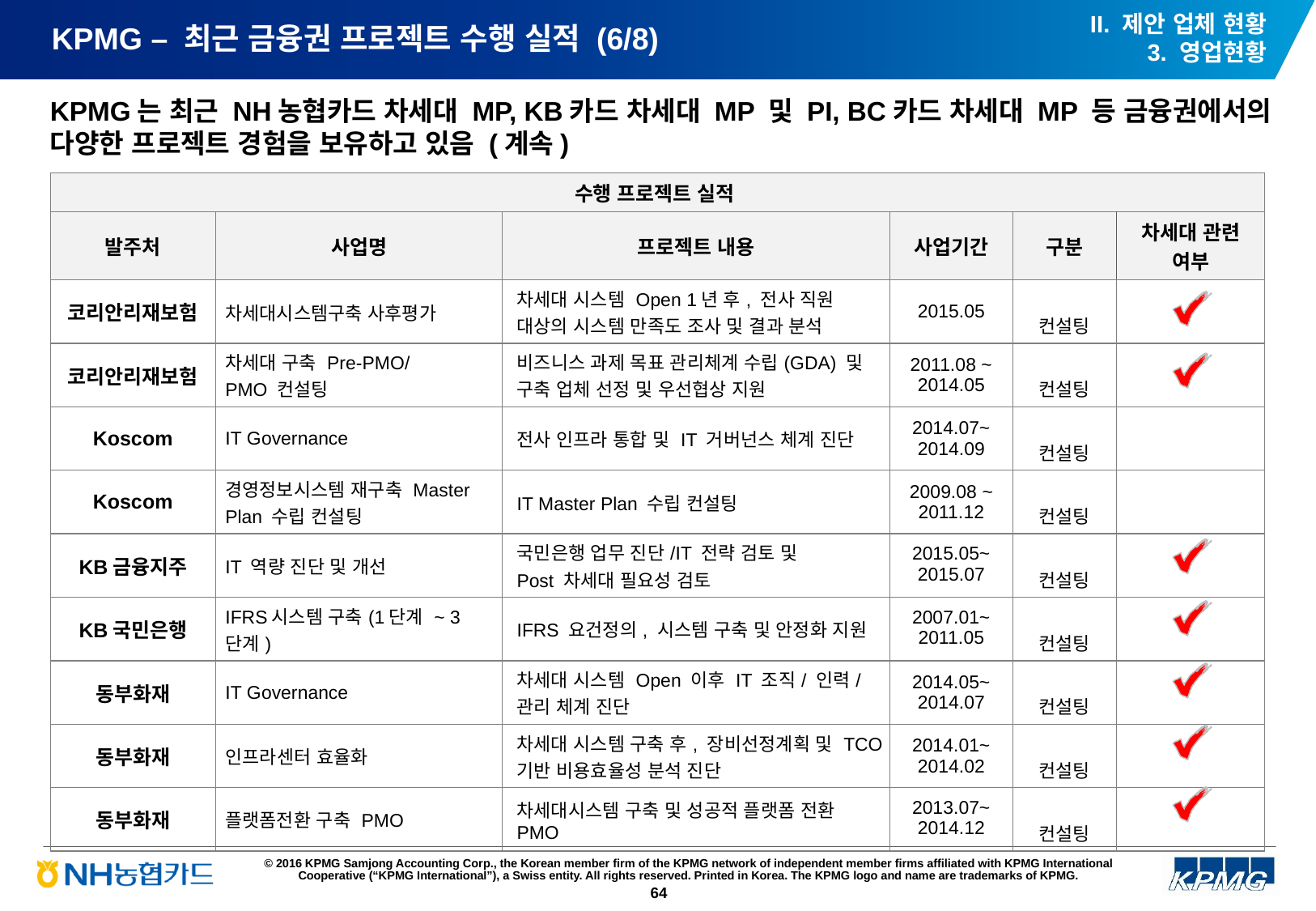

II. 제안 업체 현황
3. 영업현황
# KPMG – 최근 금융권 프로젝트 수행 실적 (6/8)
KPMG는 최근 NH농협카드 차세대 MP, KB카드 차세대 MP 및 PI, BC카드 차세대 MP 등 금융권에서의 다양한 프로젝트 경험을 보유하고 있음 (계속)
| 수행 프로젝트 실적 |  |  |  |  |  |
| --- | --- | --- | --- | --- | --- |
| 발주처 | 사업명 | 프로젝트 내용 | 사업기간 | 구분 | 차세대 관련 여부 |
| 코리안리재보험 | 차세대시스템구축 사후평가 | 차세대 시스템 Open 1년 후, 전사 직원 대상의 시스템 만족도 조사 및 결과 분석 | 2015.05 | 컨설팅 |  |
| 코리안리재보험 | 차세대 구축 Pre-PMO/ PMO 컨설팅 | 비즈니스 과제 목표 관리체계 수립(GDA) 및 구축 업체 선정 및 우선협상 지원 | 2011.08 ~ 2014.05 | 컨설팅 |  |
| Koscom | IT Governance | 전사 인프라 통합 및 IT 거버넌스 체계 진단 | 2014.07~ 2014.09 | 컨설팅 |  |
| Koscom | 경영정보시스템 재구축 Master Plan 수립 컨설팅 | IT Master Plan 수립 컨설팅 | 2009.08 ~ 2011.12 | 컨설팅 |  |
| KB금융지주 | IT 역량 진단 및 개선 | 국민은행 업무 진단/IT 전략 검토 및 Post 차세대 필요성 검토 | 2015.05~ 2015.07 | 컨설팅 |  |
| KB국민은행 | IFRS시스템 구축(1단계 ~ 3단계) | IFRS 요건정의, 시스템 구축 및 안정화 지원 | 2007.01~ 2011.05 | 컨설팅 |  |
| 동부화재 | IT Governance | 차세대 시스템 Open 이후 IT 조직/ 인력/ 관리 체계 진단 | 2014.05~ 2014.07 | 컨설팅 |  |
| 동부화재 | 인프라센터 효율화 | 차세대 시스템 구축 후, 장비선정계획 및 TCO 기반 비용효율성 분석 진단 | 2014.01~ 2014.02 | 컨설팅 |  |
| 동부화재 | 플랫폼전환 구축 PMO | 차세대시스템 구축 및 성공적 플랫폼 전환 PMO | 2013.07~ 2014.12 | 컨설팅 |  |